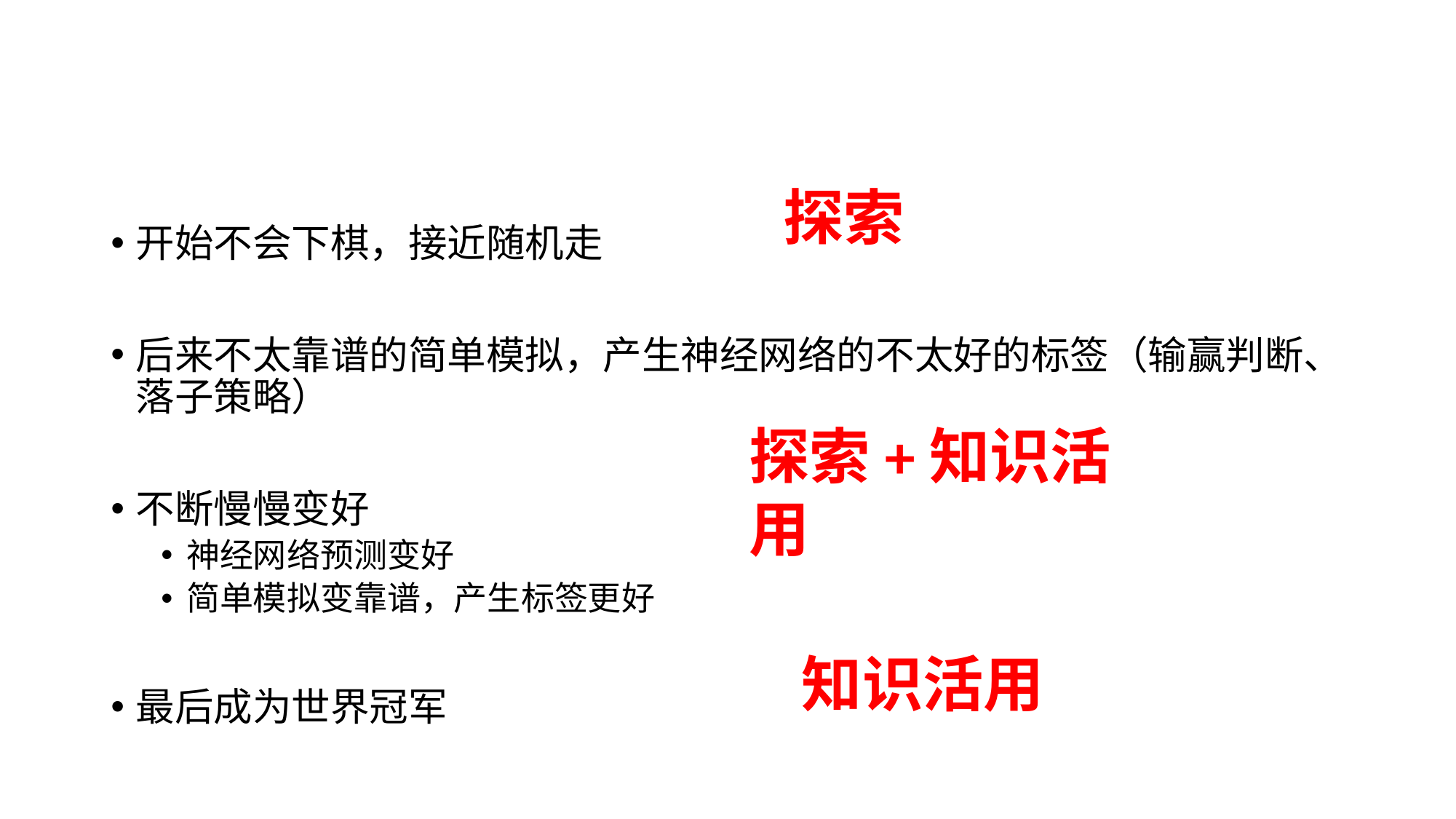

探索
开始不会下棋，接近随机走

后来不太靠谱的简单模拟，产生神经网络的不太好的标签（输赢判断、落子策略）

不断慢慢变好
神经网络预测变好
简单模拟变靠谱，产生标签更好

最后成为世界冠军
探索+知识活用
知识活用